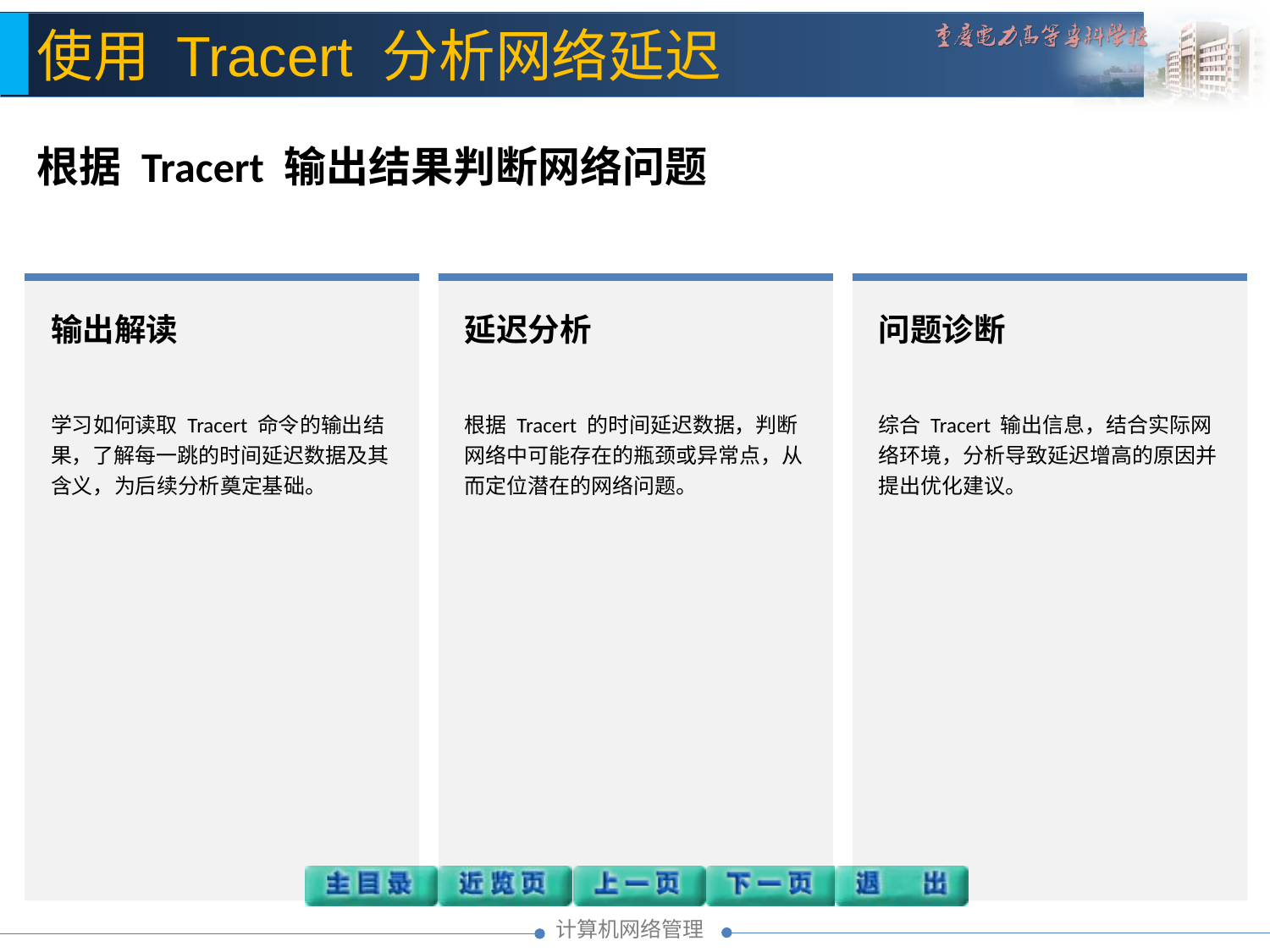

使用 Tracert 分析网络延迟
根据 Tracert 输出结果判断网络问题

输出解读
学习如何读取 Tracert 命令的输出结果，了解每一跳的时间延迟数据及其含义，为后续分析奠定基础。

延迟分析
根据 Tracert 的时间延迟数据，判断网络中可能存在的瓶颈或异常点，从而定位潜在的网络问题。

问题诊断
综合 Tracert 输出信息，结合实际网络环境，分析导致延迟增高的原因并提出优化建议。